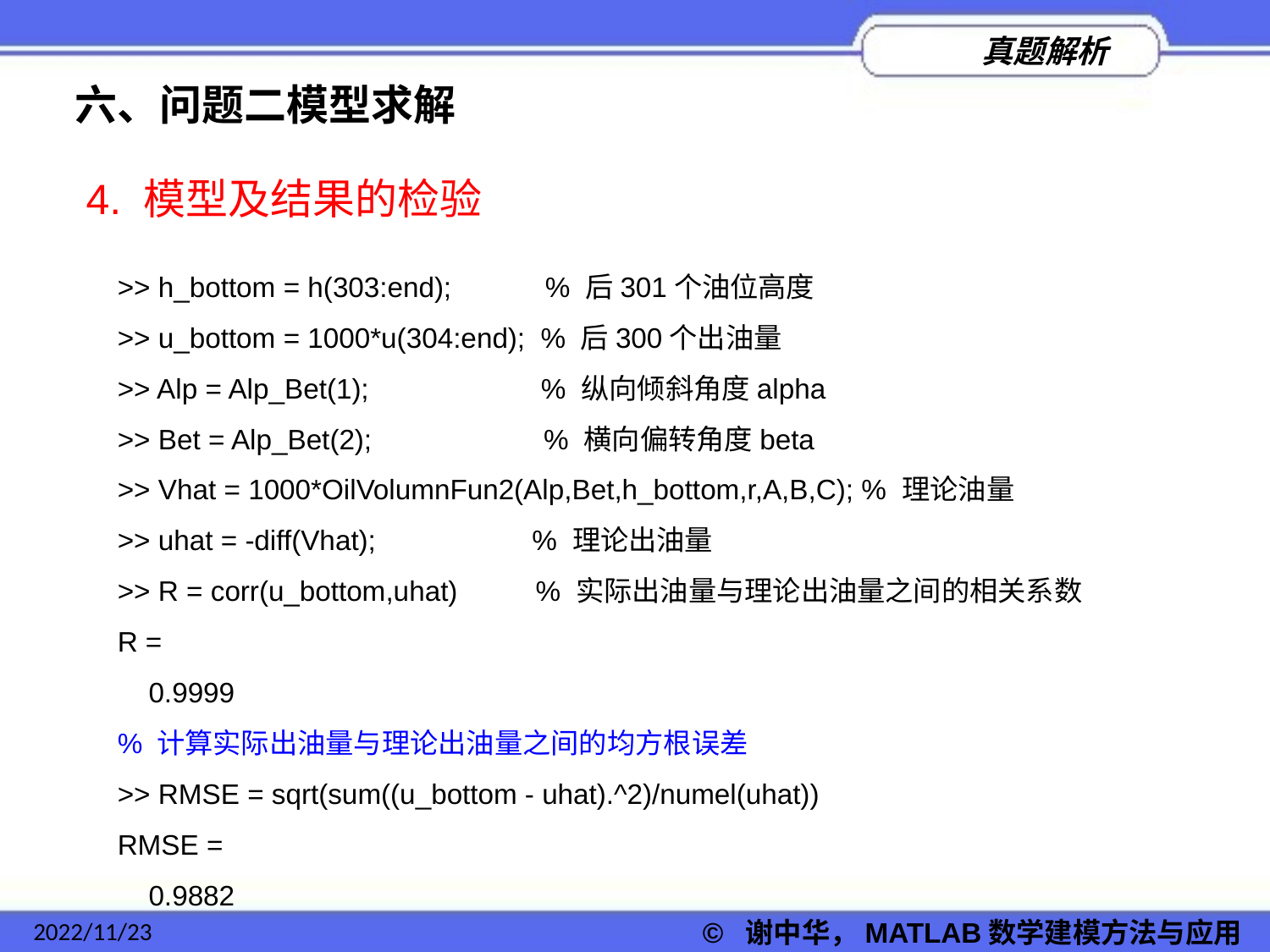

六、问题二模型求解
4. 模型及结果的检验
>> h_bottom = h(303:end);            % 后301个油位高度
>> u_bottom = 1000*u(304:end);  % 后300个出油量
>> Alp = Alp_Bet(1);                      % 纵向倾斜角度alpha
>> Bet = Alp_Bet(2);                      % 横向偏转角度beta
>> Vhat = 1000*OilVolumnFun2(Alp,Bet,h_bottom,r,A,B,C); % 理论油量
>> uhat = -diff(Vhat);                    % 理论出油量
>> R = corr(u_bottom,uhat)          % 实际出油量与理论出油量之间的相关系数
R =
    0.9999
% 计算实际出油量与理论出油量之间的均方根误差
>> RMSE = sqrt(sum((u_bottom - uhat).^2)/numel(uhat))
RMSE =
    0.9882
2022/11/23
©  谢中华，MATLAB数学建模方法与应用